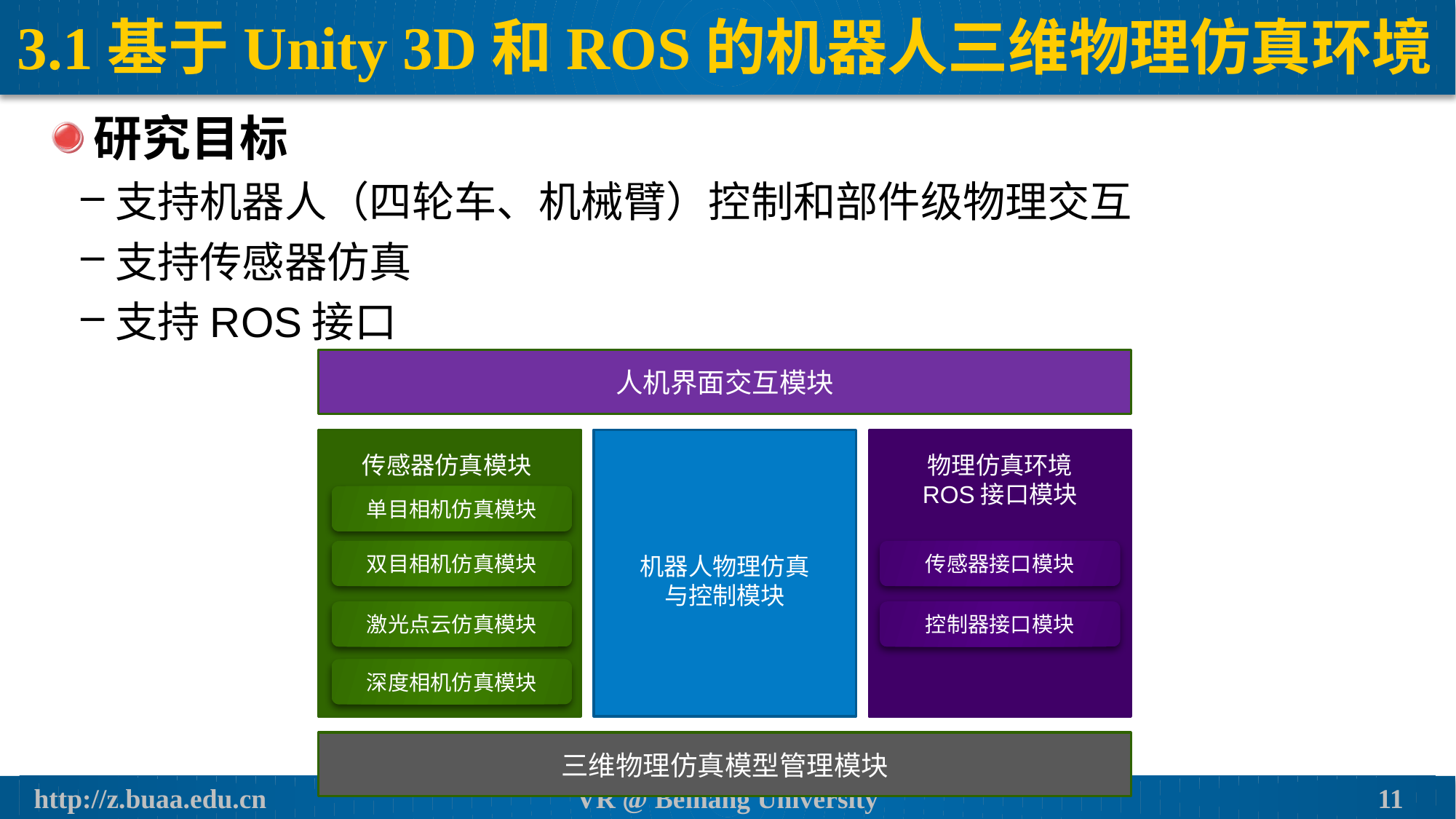

# 3.1基于Unity 3D和ROS的机器人三维物理仿真环境
研究目标
支持机器人（四轮车、机械臂）控制和部件级物理交互
支持传感器仿真
支持ROS接口

人机界面交互模块

传感器仿真模块
物理仿真环境
ROS接口模块
单目相机仿真模块
双目相机仿真模块
传感器接口模块
机器人物理仿真与控制模块
激光点云仿真模块
控制器接口模块
深度相机仿真模块
三维物理仿真模型管理模块